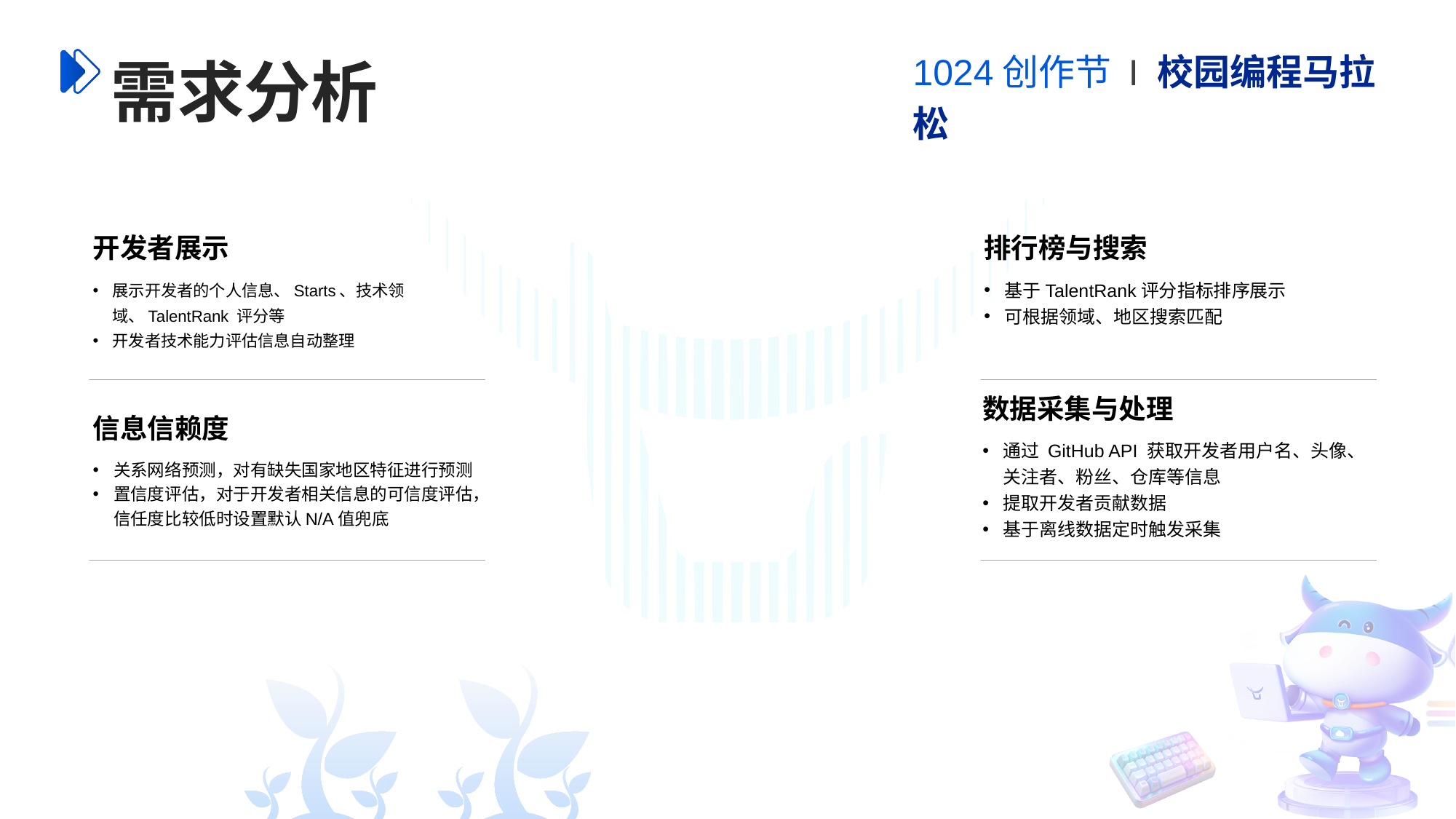

1024创作节 I 校园编程马拉松
需求分析
开发者展示
展示开发者的个人信息、Starts、技术领域、TalentRank 评分等
开发者技术能力评估信息自动整理
排行榜与搜索
基于TalentRank评分指标排序展示
可根据领域、地区搜索匹配

信息信赖度
关系网络预测，对有缺失国家地区特征进行预测
置信度评估，对于开发者相关信息的可信度评估，信任度比较低时设置默认N/A值兜底

数据采集与处理
通过 GitHub API 获取开发者用户名、头像、关注者、粉丝、仓库等信息
提取开发者贡献数据
基于离线数据定时触发采集